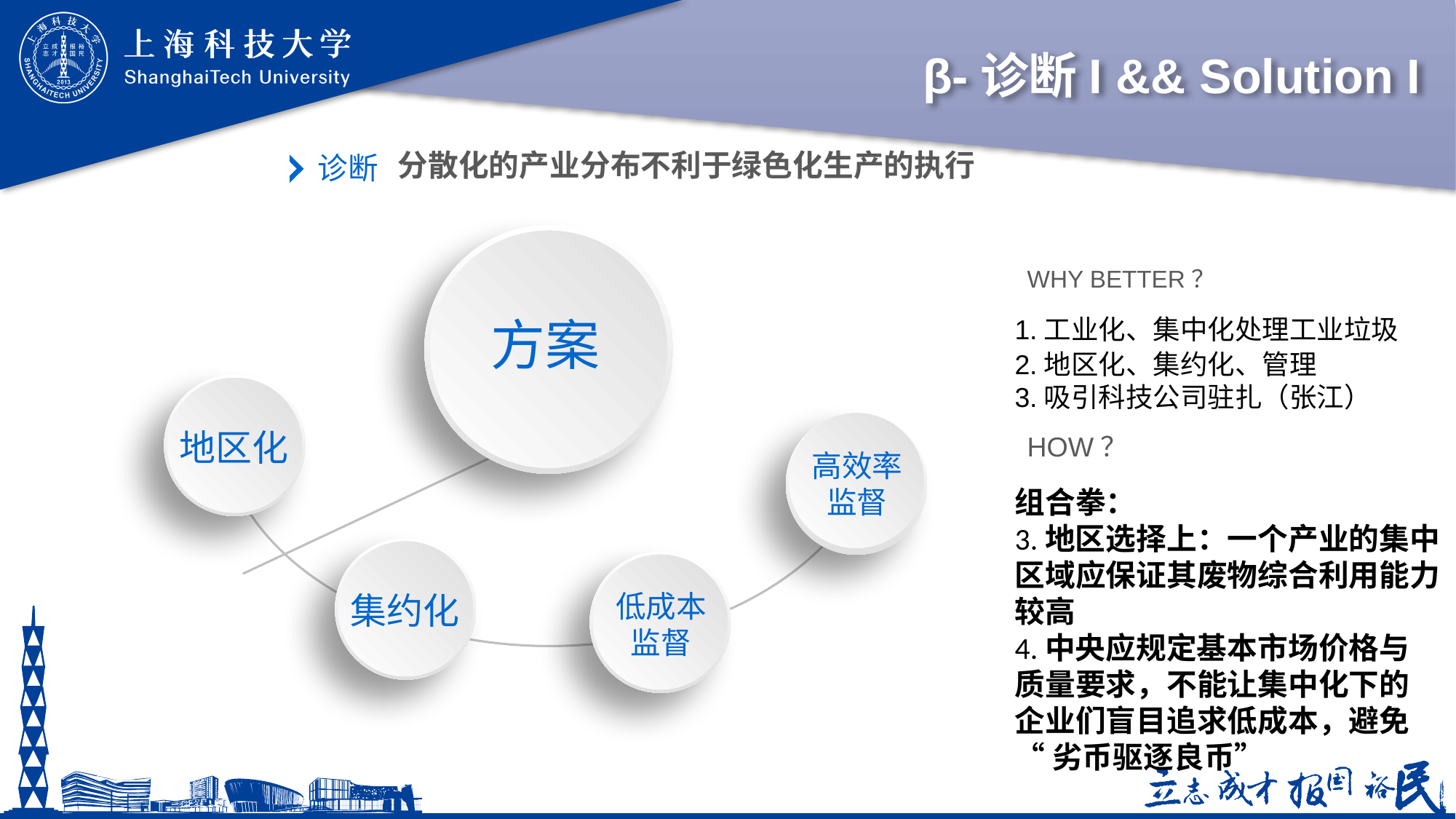

# β-诊断I && Solution I
诊断

分散化的产业分布不利于绿色化生产的执行

WHY BETTER？
方案

地区化
HOW？
高效率
监督

低成本
监督
集约化
1.工业化、集中化处理工业垃圾

2.地区化、集约化、管理
3.吸引科技公司驻扎（张江）

组合拳：
3.地区选择上：一个产业的集中
区域应保证其废物综合利用能力
较高
4.中央应规定基本市场价格与
质量要求，不能让集中化下的
企业们盲目追求低成本，避免
“劣币驱逐良币”